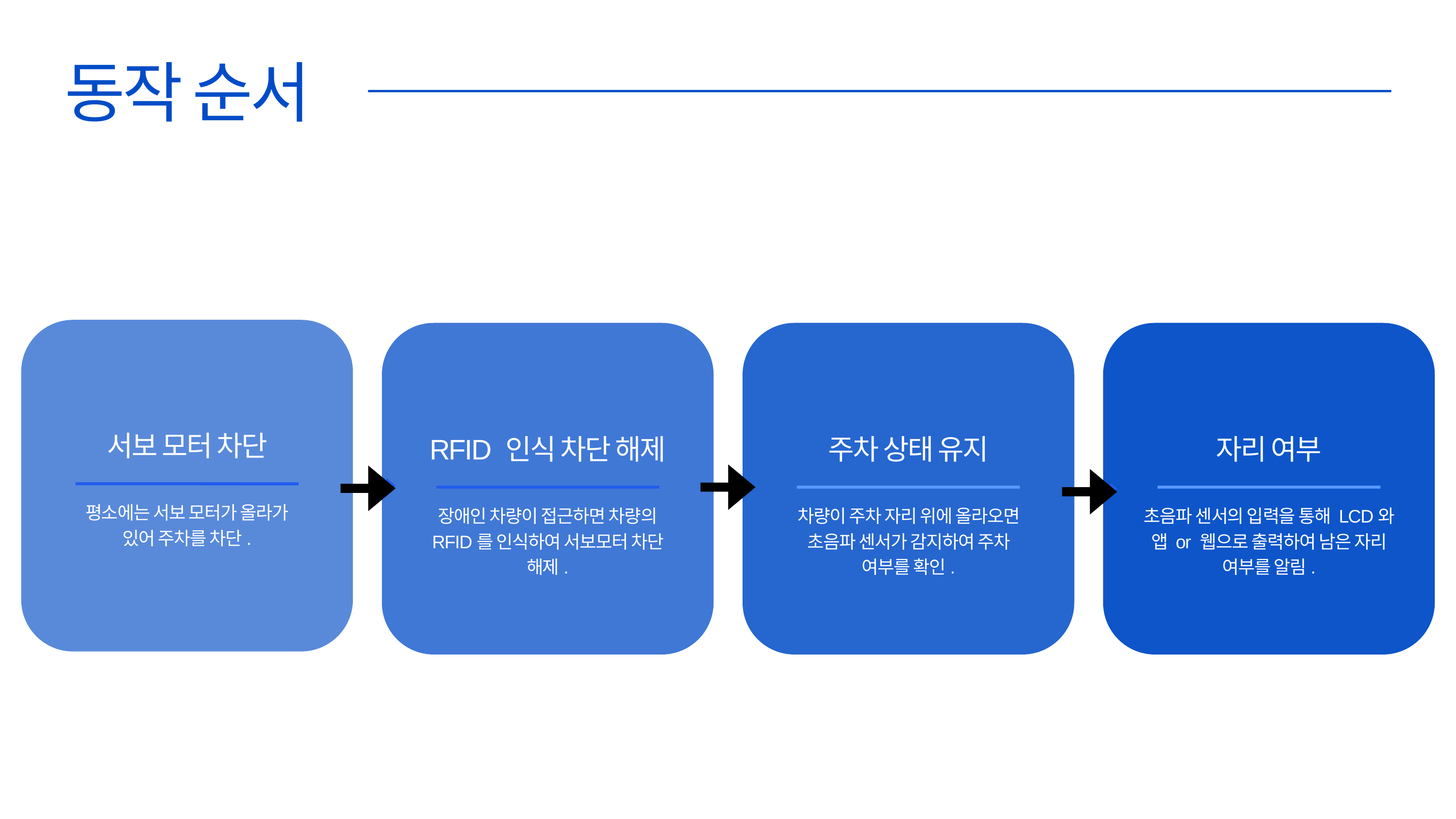

동작 순서

서보 모터 차단
RFID 인식 차단 해제
주차 상태 유지
자리 여부

평소에는 서보 모터가 올라가
있어 주차를 차단.
장애인 차량이 접근하면 차량의
RFID를 인식하여 서보모터 차단 해제.
차량이 주차 자리 위에 올라오면 초음파 센서가 감지하여 주차 여부를 확인.
초음파 센서의 입력을 통해 LCD와 앱 or 웹으로 출력하여 남은 자리 여부를 알림.